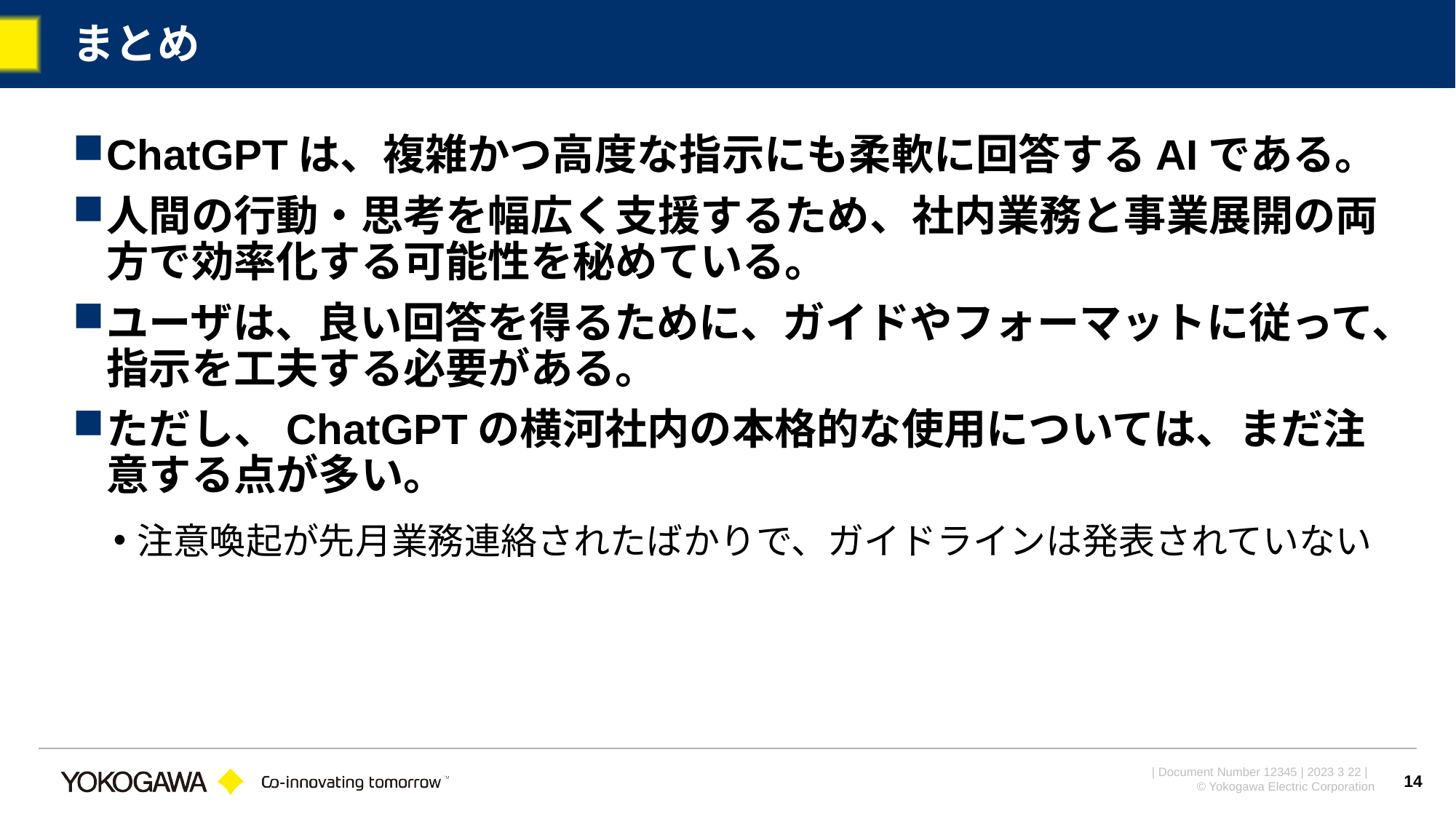

# まとめ
ChatGPTは、複雑かつ高度な指示にも柔軟に回答するAIである。
人間の行動・思考を幅広く支援するため、社内業務と事業展開の両方で効率化する可能性を秘めている。
ユーザは、良い回答を得るために、ガイドやフォーマットに従って、指示を工夫する必要がある。
ただし、ChatGPTの横河社内の本格的な使用については、まだ注意する点が多い。
注意喚起が先月業務連絡されたばかりで、ガイドラインは発表されていない
14